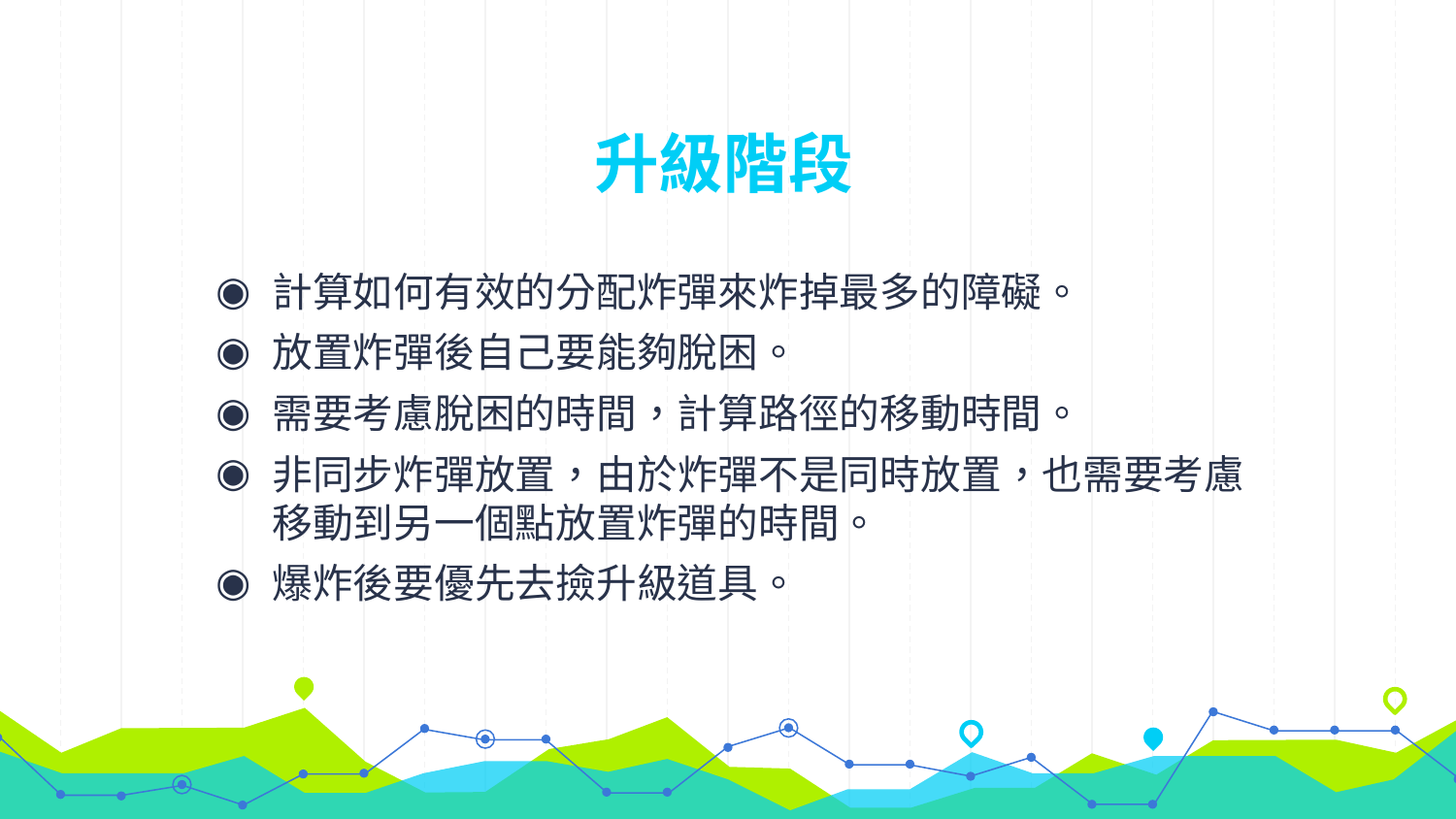

# 升級階段
計算如何有效的分配炸彈來炸掉最多的障礙。
放置炸彈後自己要能夠脫困。
需要考慮脫困的時間，計算路徑的移動時間。
非同步炸彈放置，由於炸彈不是同時放置，也需要考慮移動到另一個點放置炸彈的時間。
爆炸後要優先去撿升級道具。